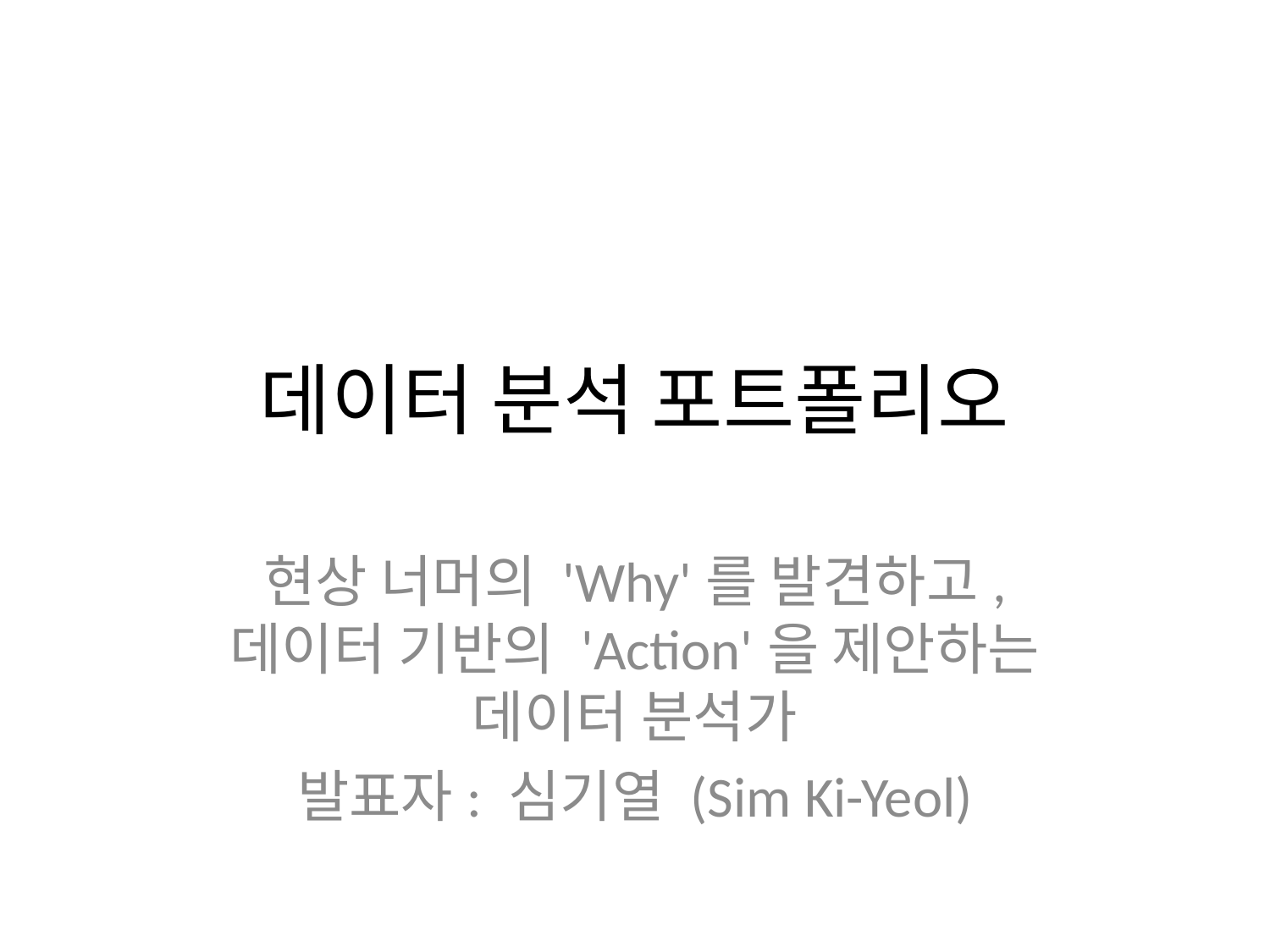

# 데이터 분석 포트폴리오
현상 너머의 'Why'를 발견하고, 데이터 기반의 'Action'을 제안하는 데이터 분석가
발표자: 심기열 (Sim Ki-Yeol)